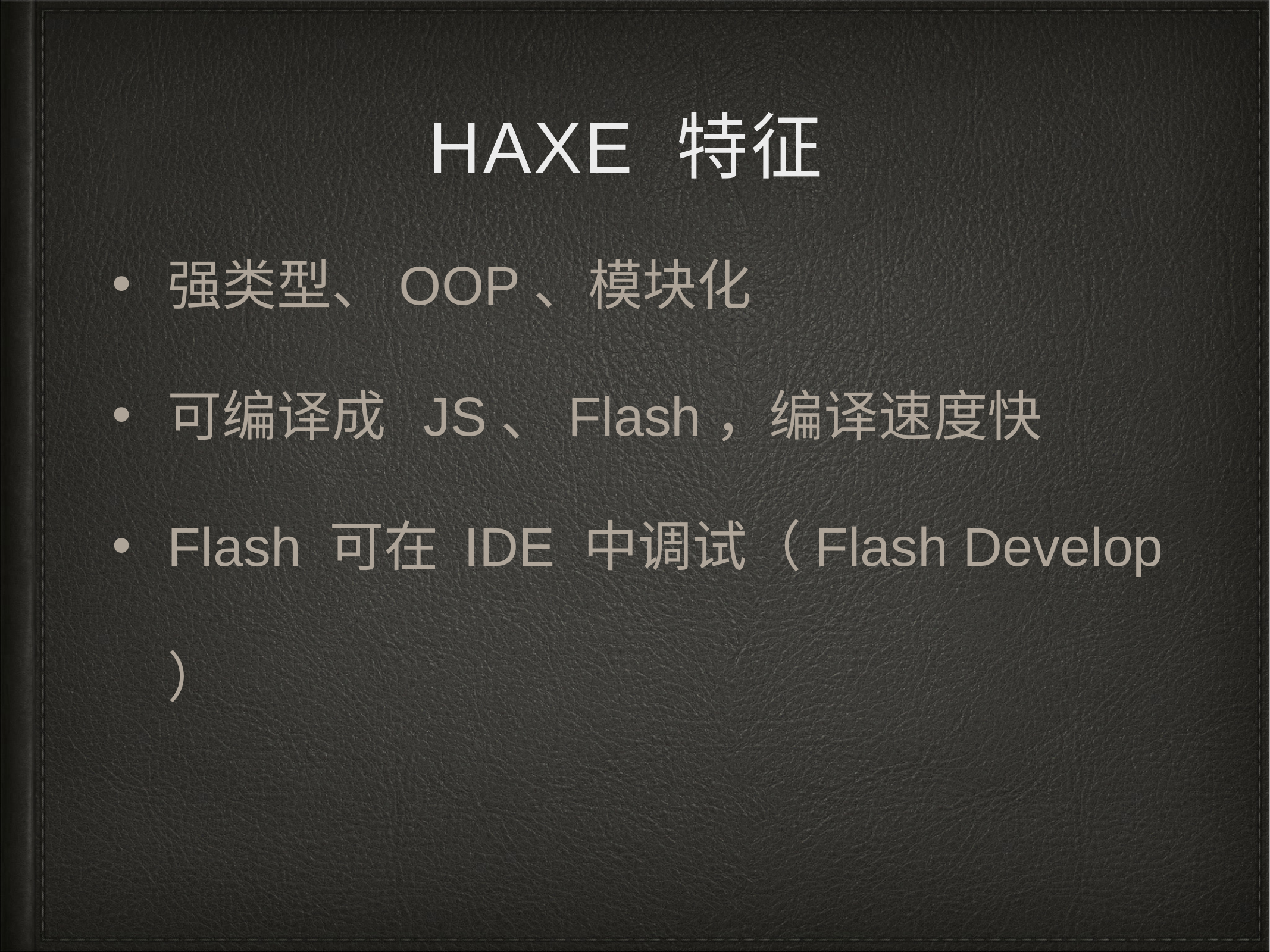

# HAXE 特征
强类型、OOP、模块化
可编译成  JS、Flash，编译速度快
Flash 可在 IDE 中调试（Flash Develop ）